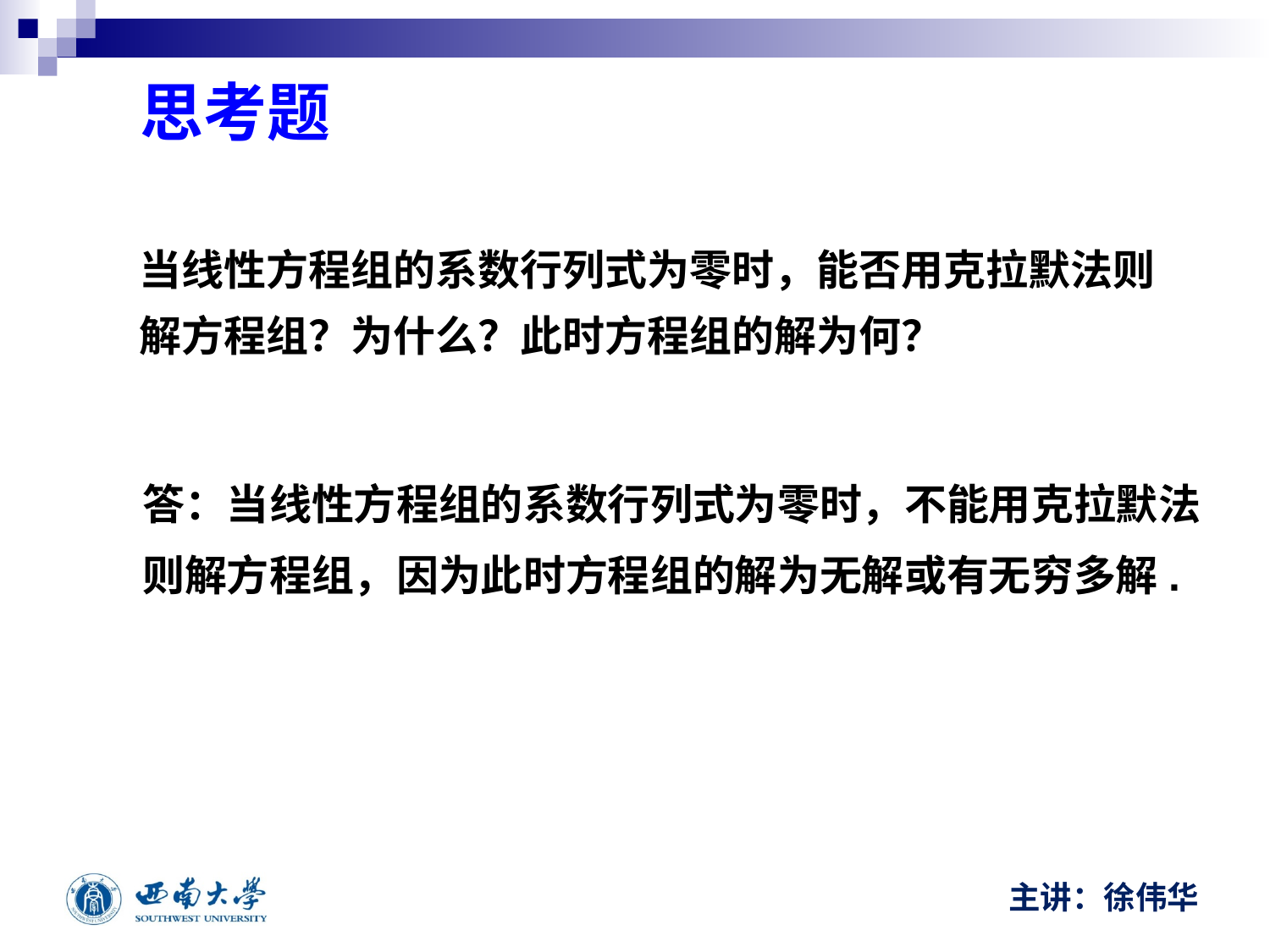

思考题
当线性方程组的系数行列式为零时，能否用克拉默法则解方程组？为什么？此时方程组的解为何？
答：当线性方程组的系数行列式为零时，不能用克拉默法
则解方程组，因为此时方程组的解为无解或有无穷多解.